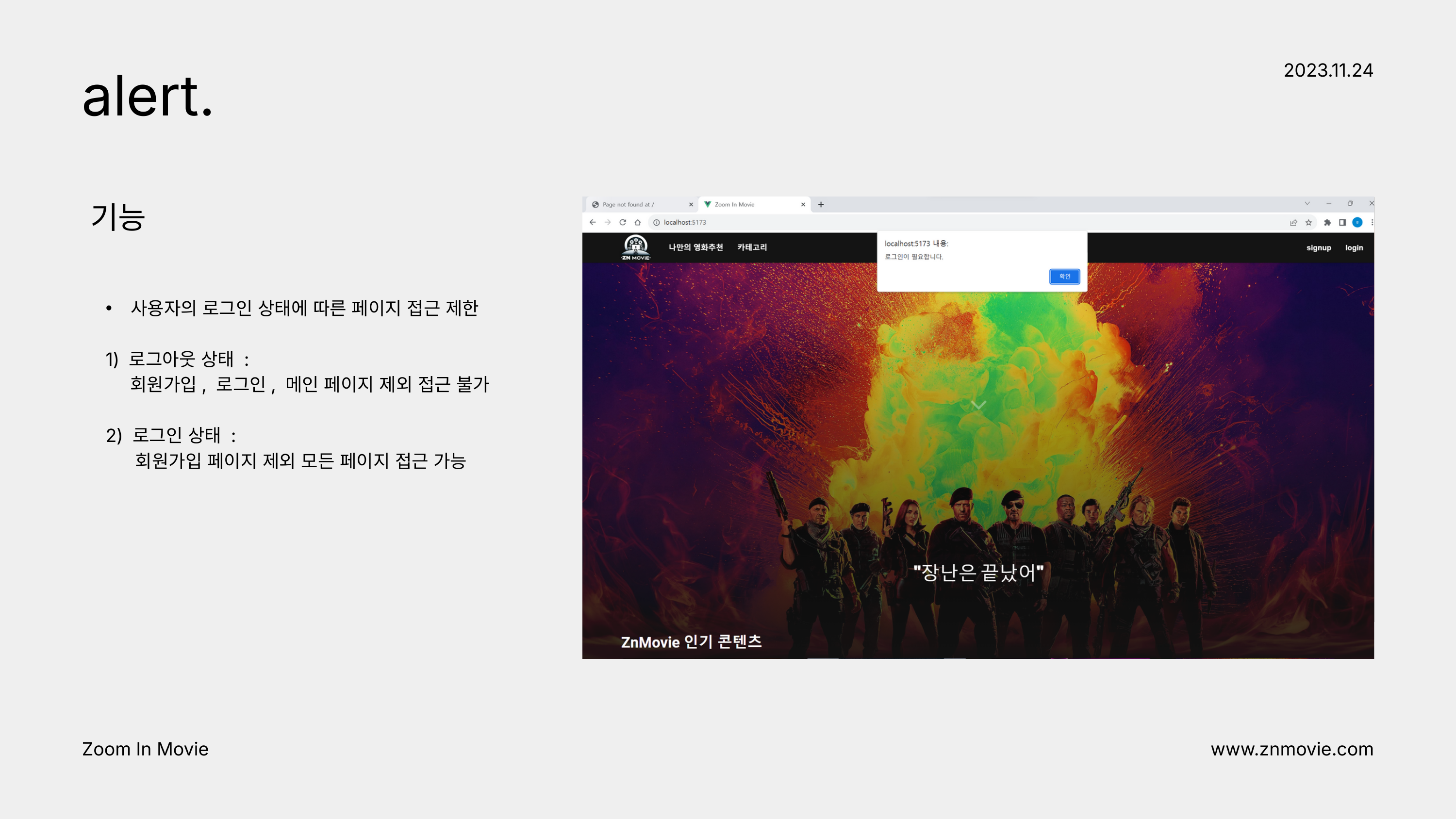

alert.
2023.11.24

기능

 사용자의 로그인 상태에 따른 페이지 접근 제한

   1) 로그아웃 상태 :
       회원가입, 로그인, 메인 페이지 제외 접근 불가

   2) 로그인 상태 :
        회원가입 페이지 제외 모든 페이지 접근 가능

Zoom In Movie
www.znmovie.com